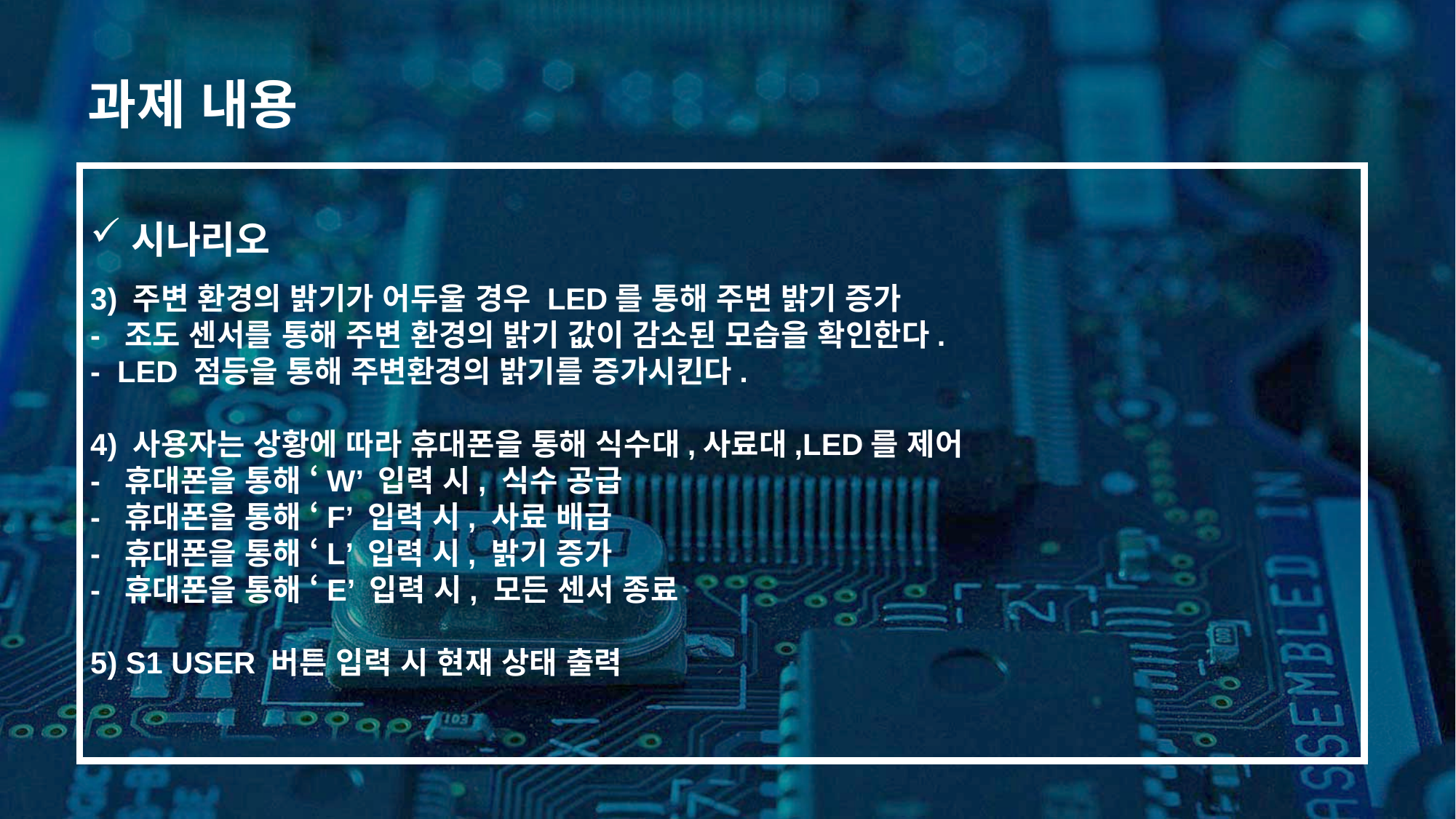

과제 내용

시나리오

3) 주변 환경의 밝기가 어두울 경우 LED를 통해 주변 밝기 증가
-  조도 센서를 통해 주변 환경의 밝기 값이 감소된 모습을 확인한다.
-  LED 점등을 통해 주변환경의 밝기를 증가시킨다.

4) 사용자는 상황에 따라 휴대폰을 통해 식수대,사료대,LED를 제어
-  휴대폰을 통해 ‘W’ 입력 시, 식수 공급
-  휴대폰을 통해 ‘F’ 입력 시, 사료 배급
-  휴대폰을 통해 ‘L’ 입력 시, 밝기 증가
-  휴대폰을 통해 ‘E’ 입력 시, 모든 센서 종료

5) S1 USER 버튼 입력 시 현재 상태 출력